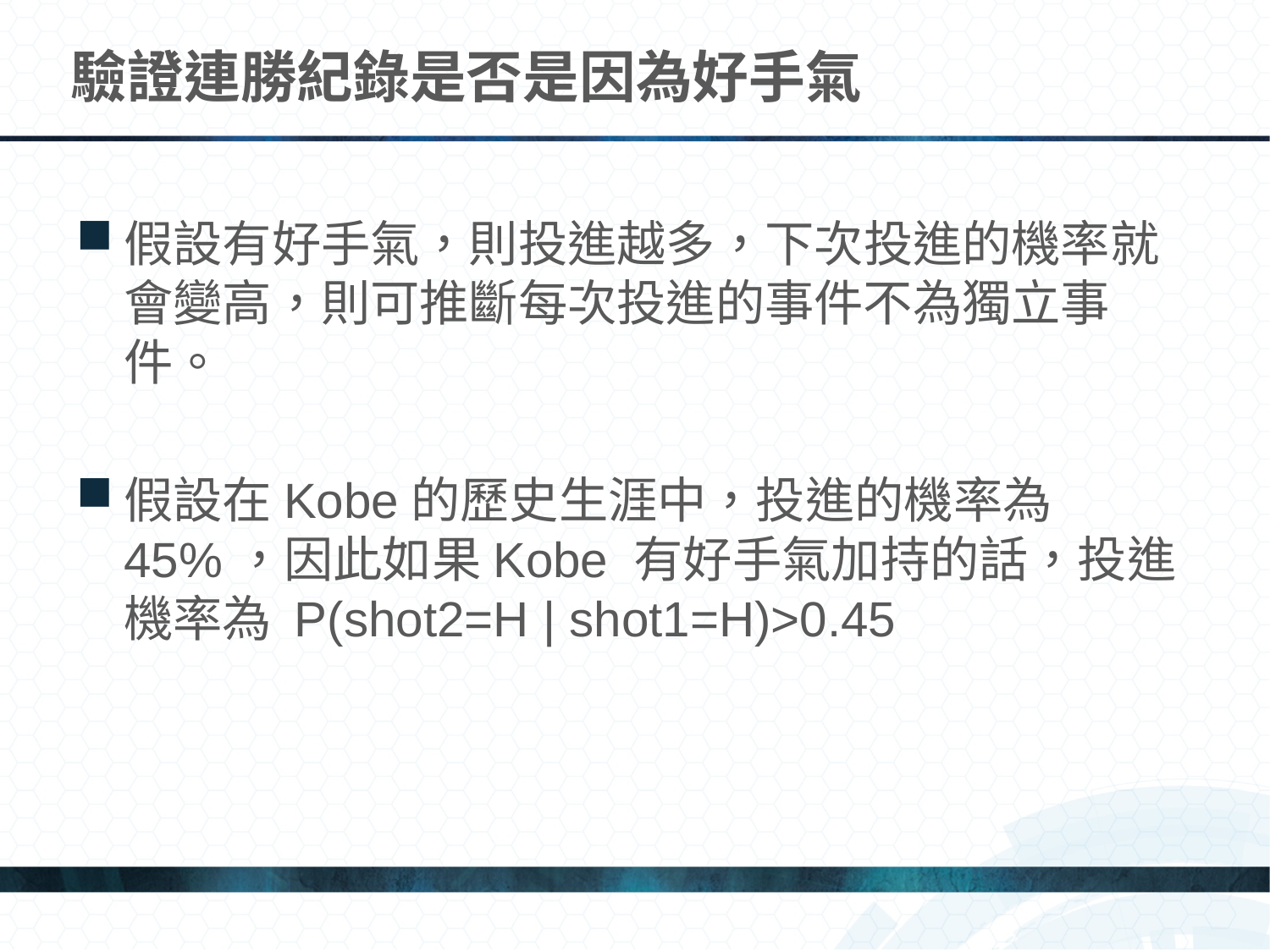

# 驗證連勝紀錄是否是因為好手氣
假設有好手氣，則投進越多，下次投進的機率就會變高，則可推斷每次投進的事件不為獨立事件。

假設在Kobe的歷史生涯中，投進的機率為45%，因此如果Kobe 有好手氣加持的話，投進機率為 P(shot2=H | shot1=H)>0.45